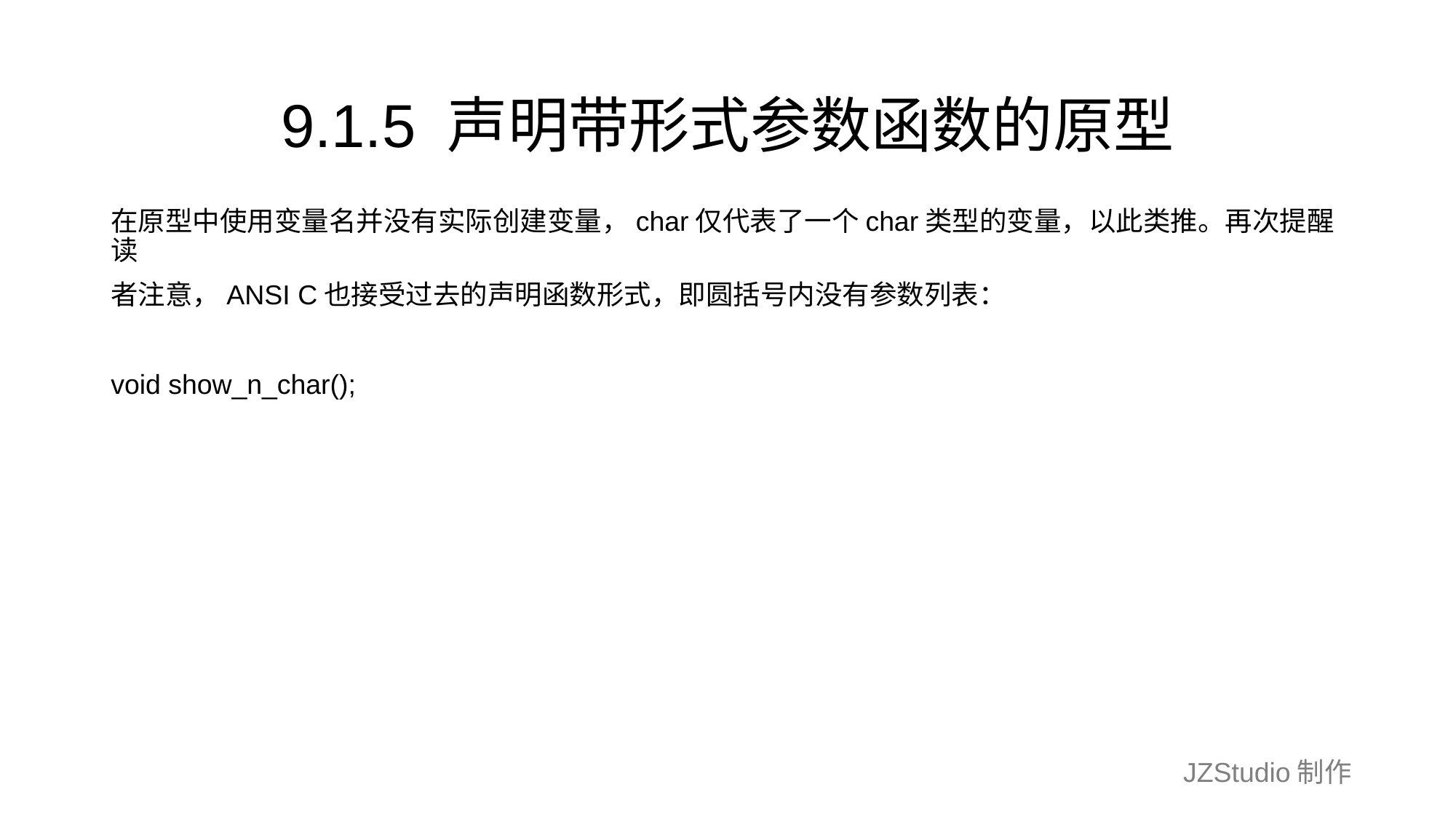

# 9.1.5 声明带形式参数函数的原型
在原型中使用变量名并没有实际创建变量，char仅代表了一个char类型的变量，以此类推。再次提醒读
者注意，ANSI C也接受过去的声明函数形式，即圆括号内没有参数列表：

void show_n_char();